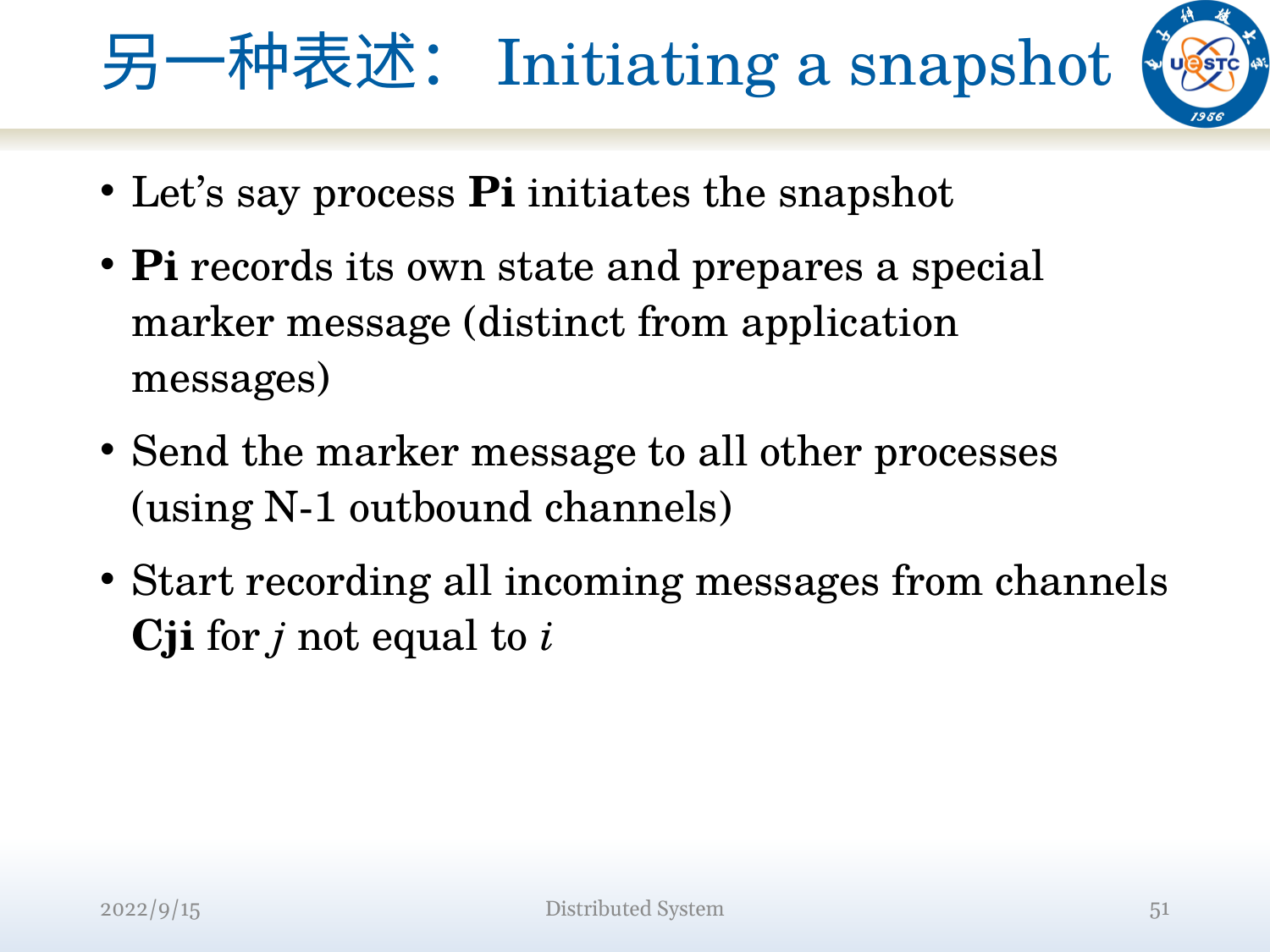

# 另一种表述：Initiating a snapshot
Let’s say process Pi initiates the snapshot
Pi records its own state and prepares a special marker message (distinct from application messages)
Send the marker message to all other processes (using N-1 outbound channels)
Start recording all incoming messages from channels Cji for j not equal to i
2022/9/15
Distributed System
51